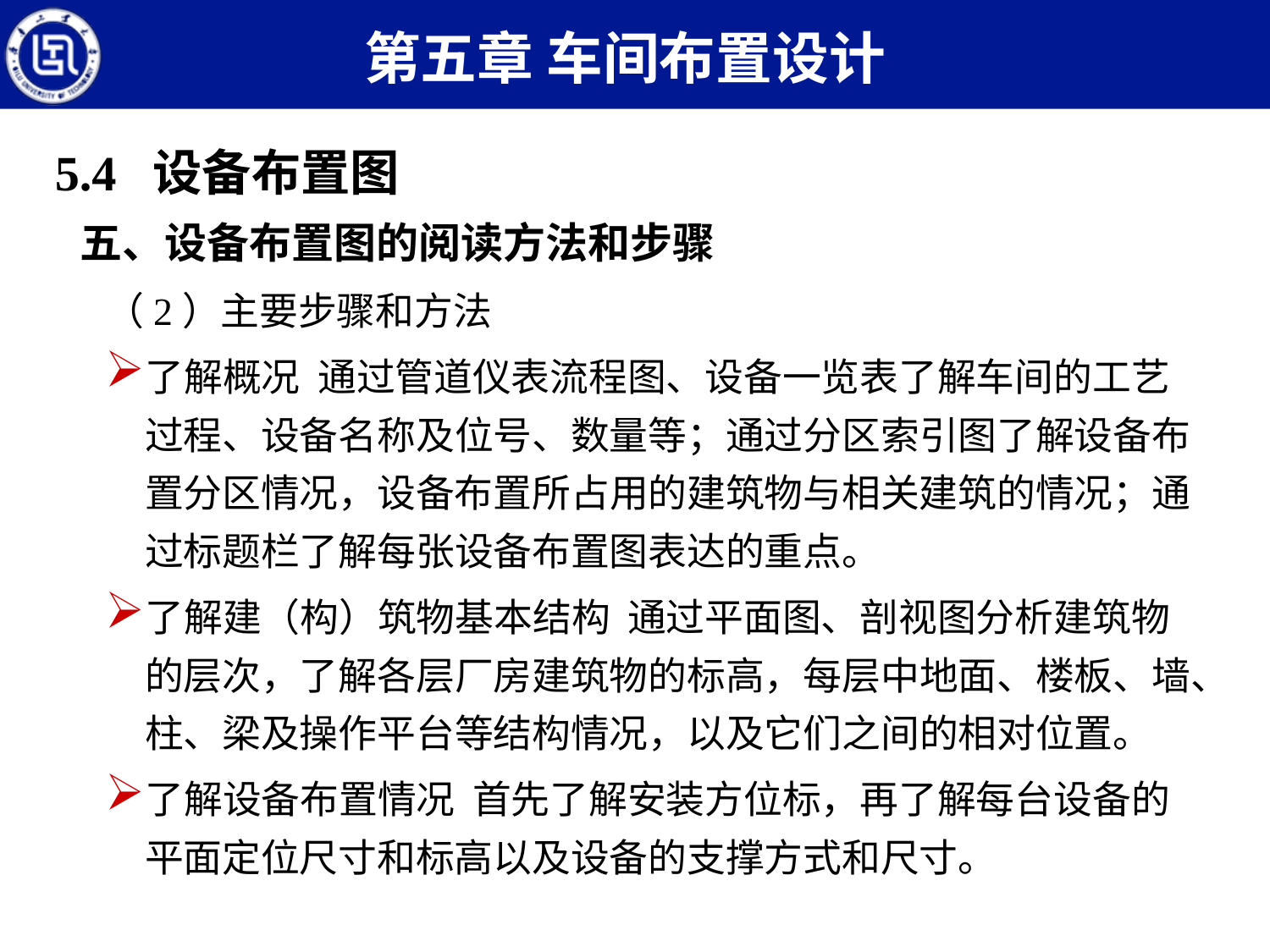

第五章 车间布置设计
5.4  设备布置图
五、设备布置图的阅读方法和步骤
（2）主要步骤和方法
了解概况  通过管道仪表流程图、设备一览表了解车间的工艺过程、设备名称及位号、数量等；通过分区索引图了解设备布置分区情况，设备布置所占用的建筑物与相关建筑的情况；通过标题栏了解每张设备布置图表达的重点。
了解建（构）筑物基本结构  通过平面图、剖视图分析建筑物的层次，了解各层厂房建筑物的标高，每层中地面、楼板、墙、柱、梁及操作平台等结构情况，以及它们之间的相对位置。
了解设备布置情况  首先了解安装方位标，再了解每台设备的平面定位尺寸和标高以及设备的支撑方式和尺寸。